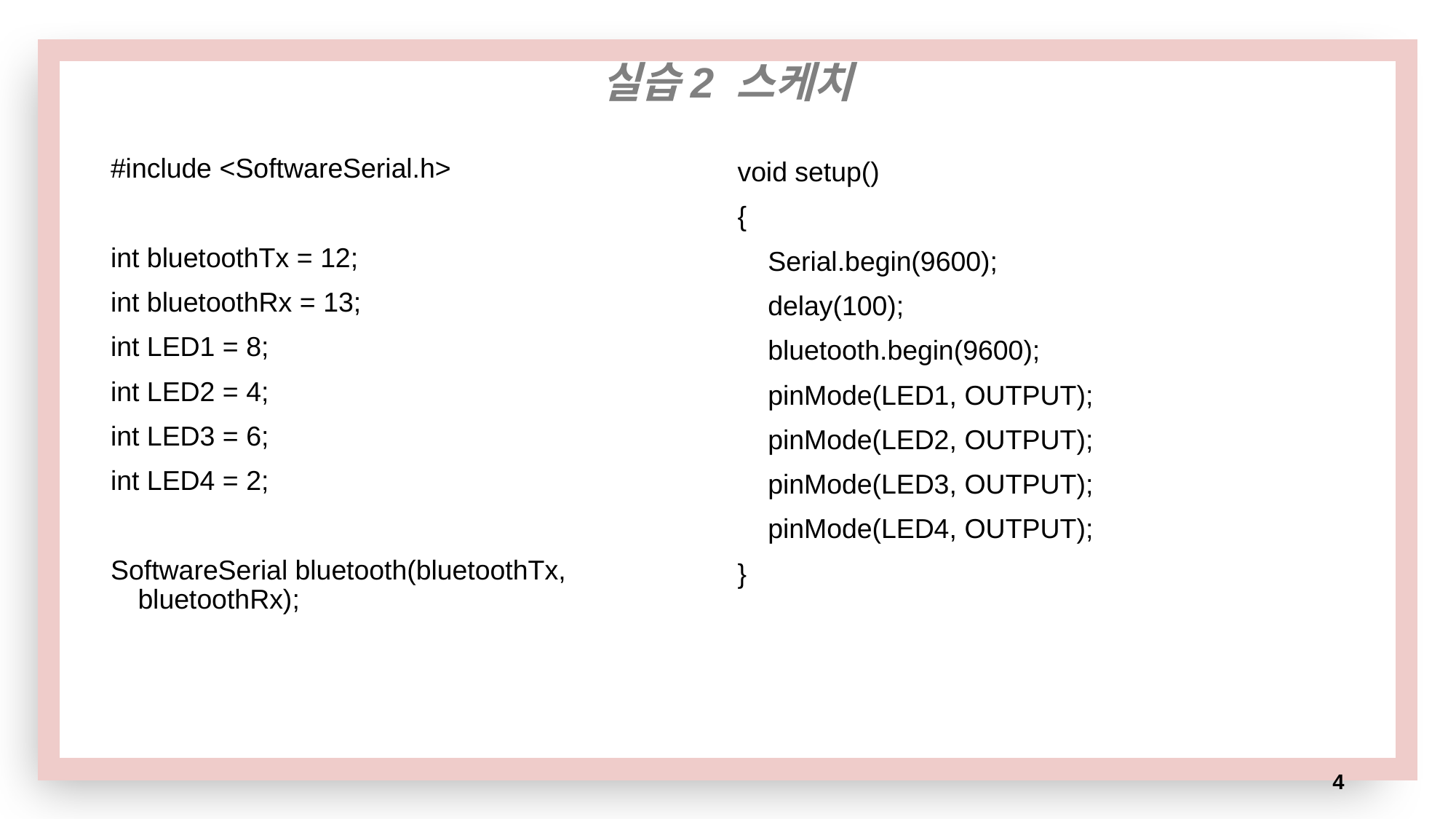

#
실습2 스케치

#include <SoftwareSerial.h>

int bluetoothTx = 12;
int bluetoothRx = 13;
int LED1 = 8;
int LED2 = 4;
int LED3 = 6;
int LED4 = 2;

SoftwareSerial bluetooth(bluetoothTx, bluetoothRx);

void setup()
{
    Serial.begin(9600);
    delay(100);
    bluetooth.begin(9600);
    pinMode(LED1, OUTPUT);
    pinMode(LED2, OUTPUT);
    pinMode(LED3, OUTPUT);
    pinMode(LED4, OUTPUT);
}

4